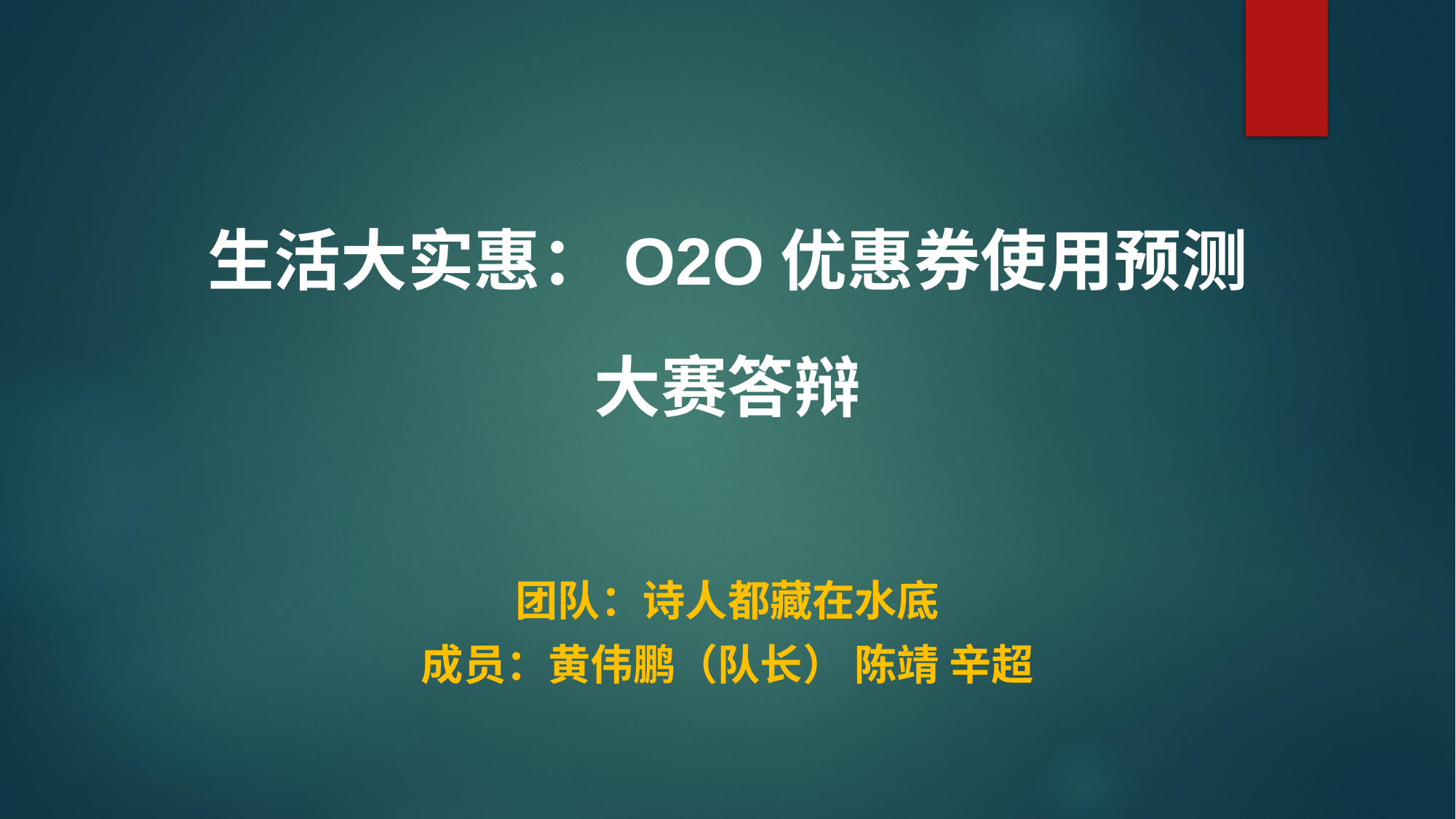

生活大实惠：O2O优惠券使用预测
大赛答辩
团队：诗人都藏在水底
成员：黄伟鹏（队长） 陈靖 辛超